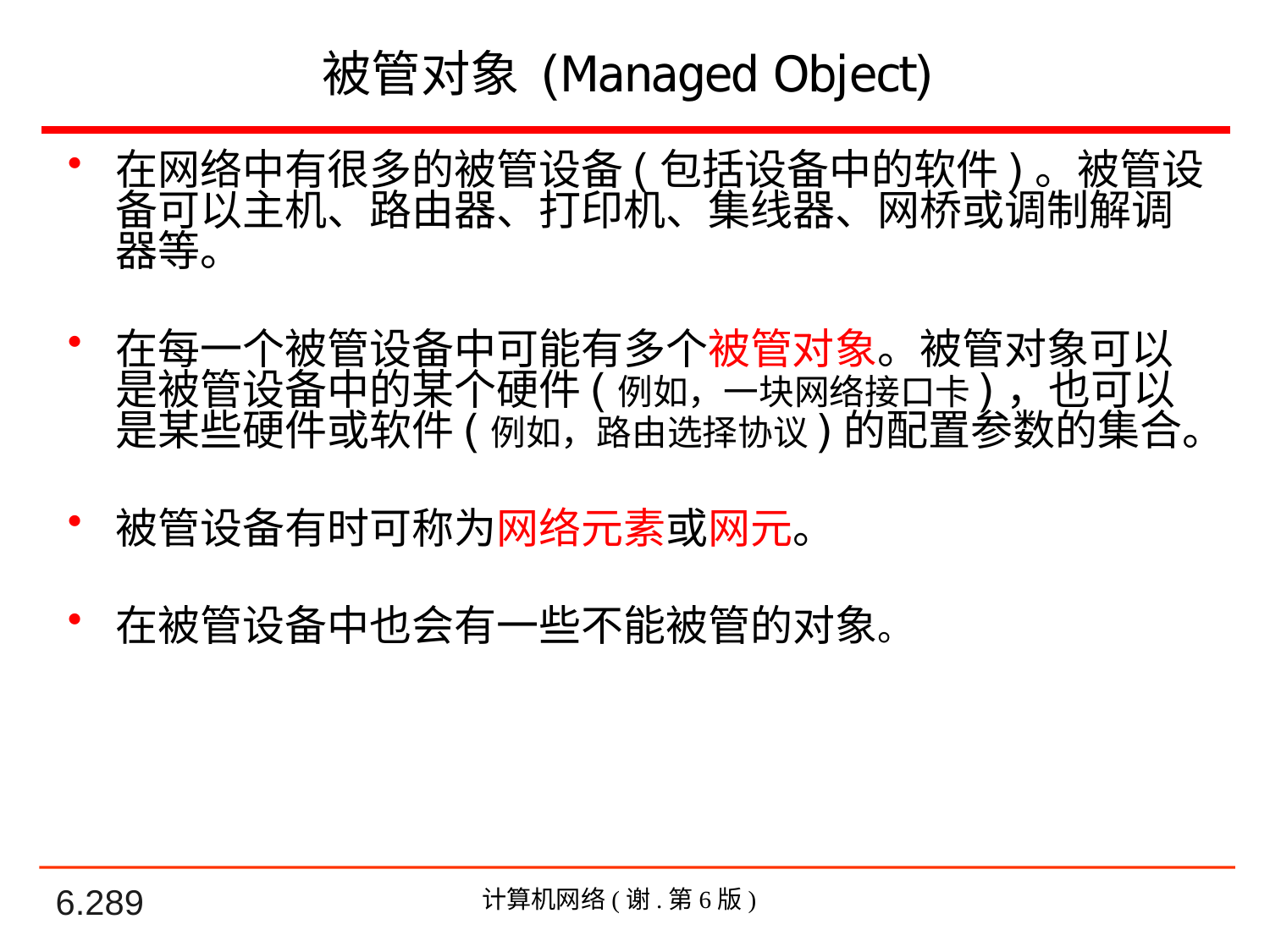

# 被管对象 (Managed Object)
在网络中有很多的被管设备(包括设备中的软件)。被管设备可以主机、路由器、打印机、集线器、网桥或调制解调器等。

在每一个被管设备中可能有多个被管对象。被管对象可以是被管设备中的某个硬件(例如，一块网络接口卡)，也可以是某些硬件或软件(例如，路由选择协议)的配置参数的集合。

被管设备有时可称为网络元素或网元。

在被管设备中也会有一些不能被管的对象。